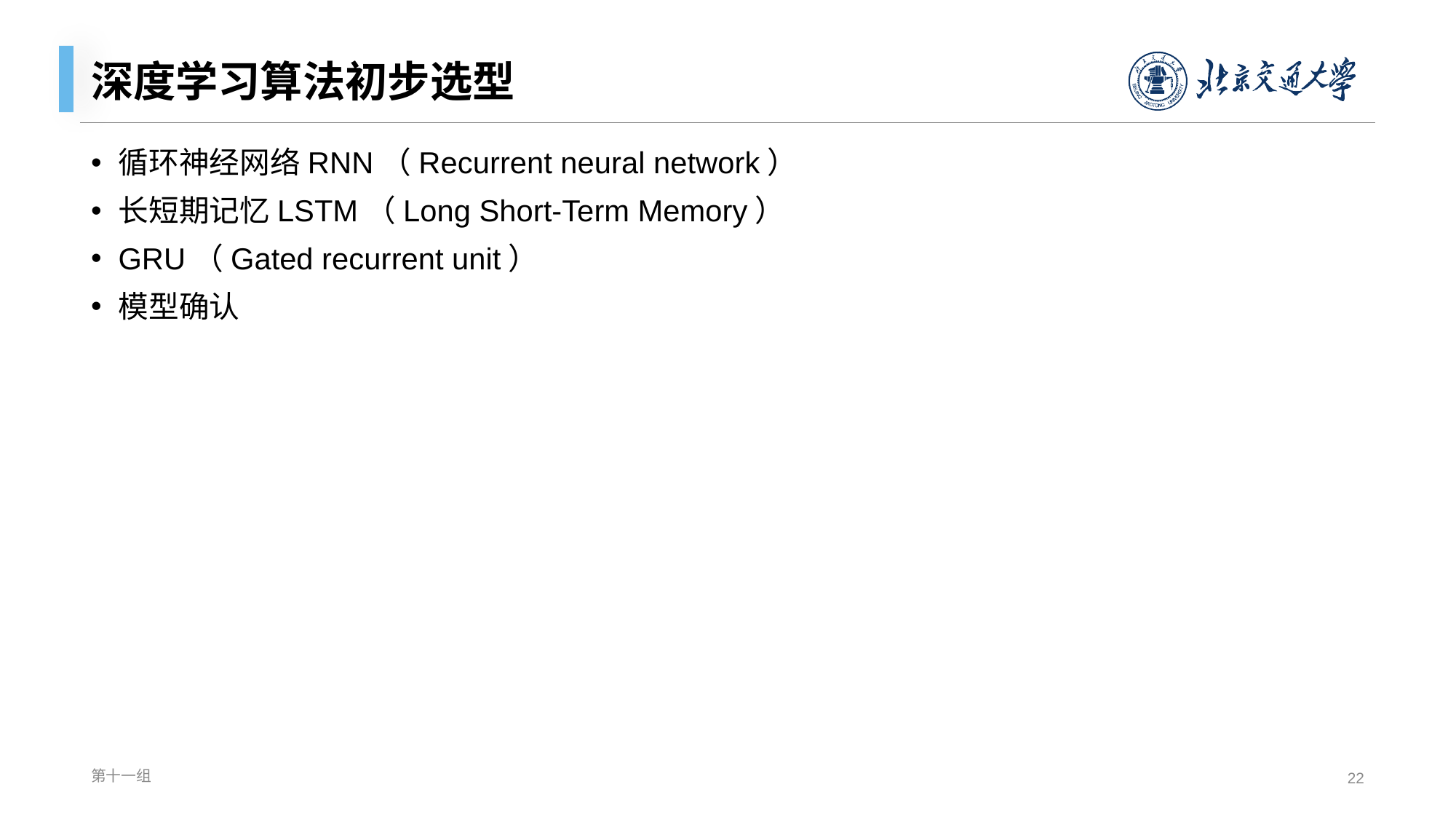

# 深度学习算法初步选型
循环神经网络RNN（Recurrent neural network）
长短期记忆LSTM（Long Short-Term Memory）
GRU（Gated recurrent unit）
模型确认
第十一组
22